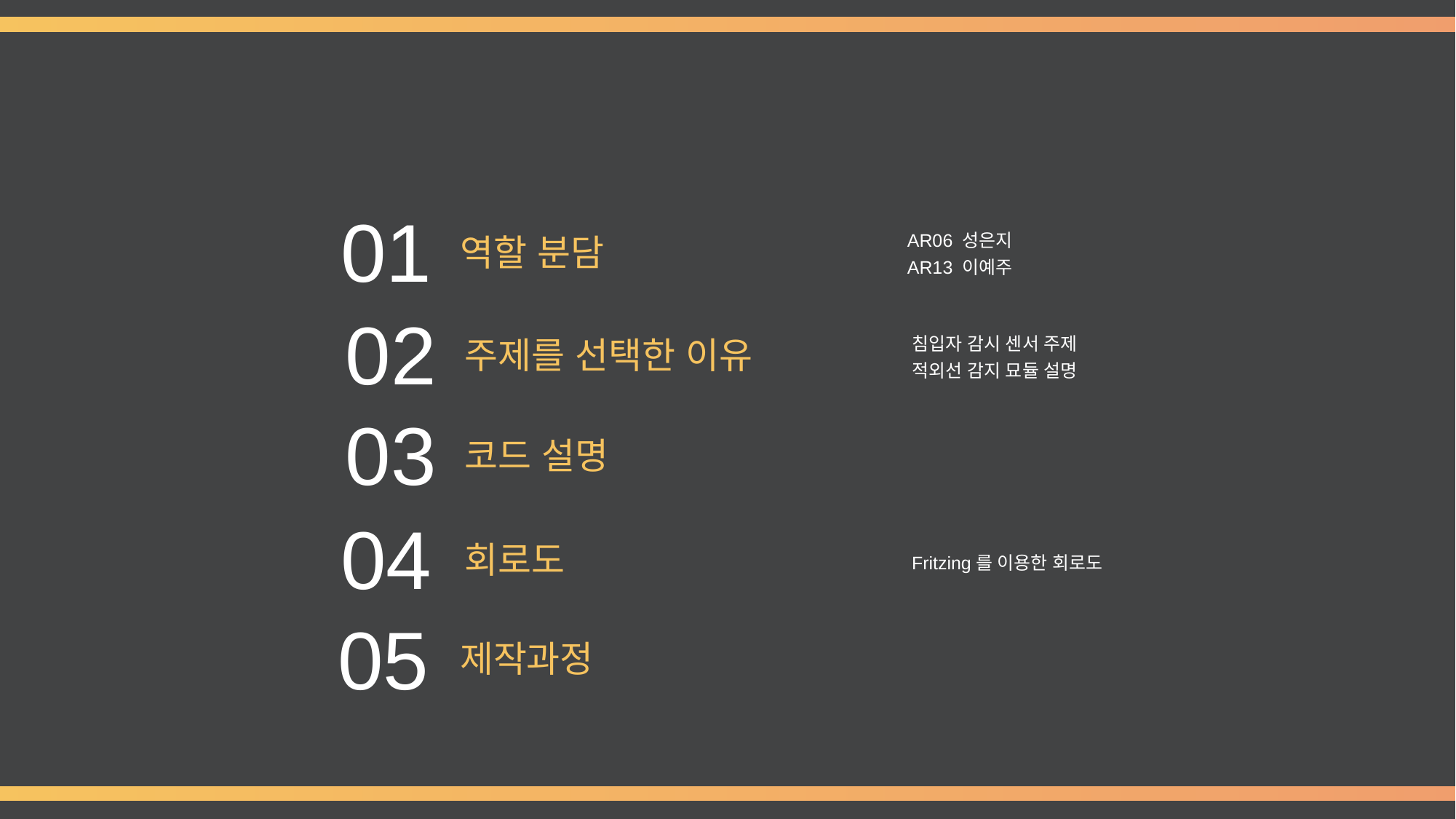

01
역할 분담
AR06 성은지
AR13 이예주
02
주제를 선택한 이유
침입자 감시 센서 주제
적외선 감지 묘듈 설명
03
코드 설명
04
회로도
Fritzing를 이용한 회로도
05

제작과정